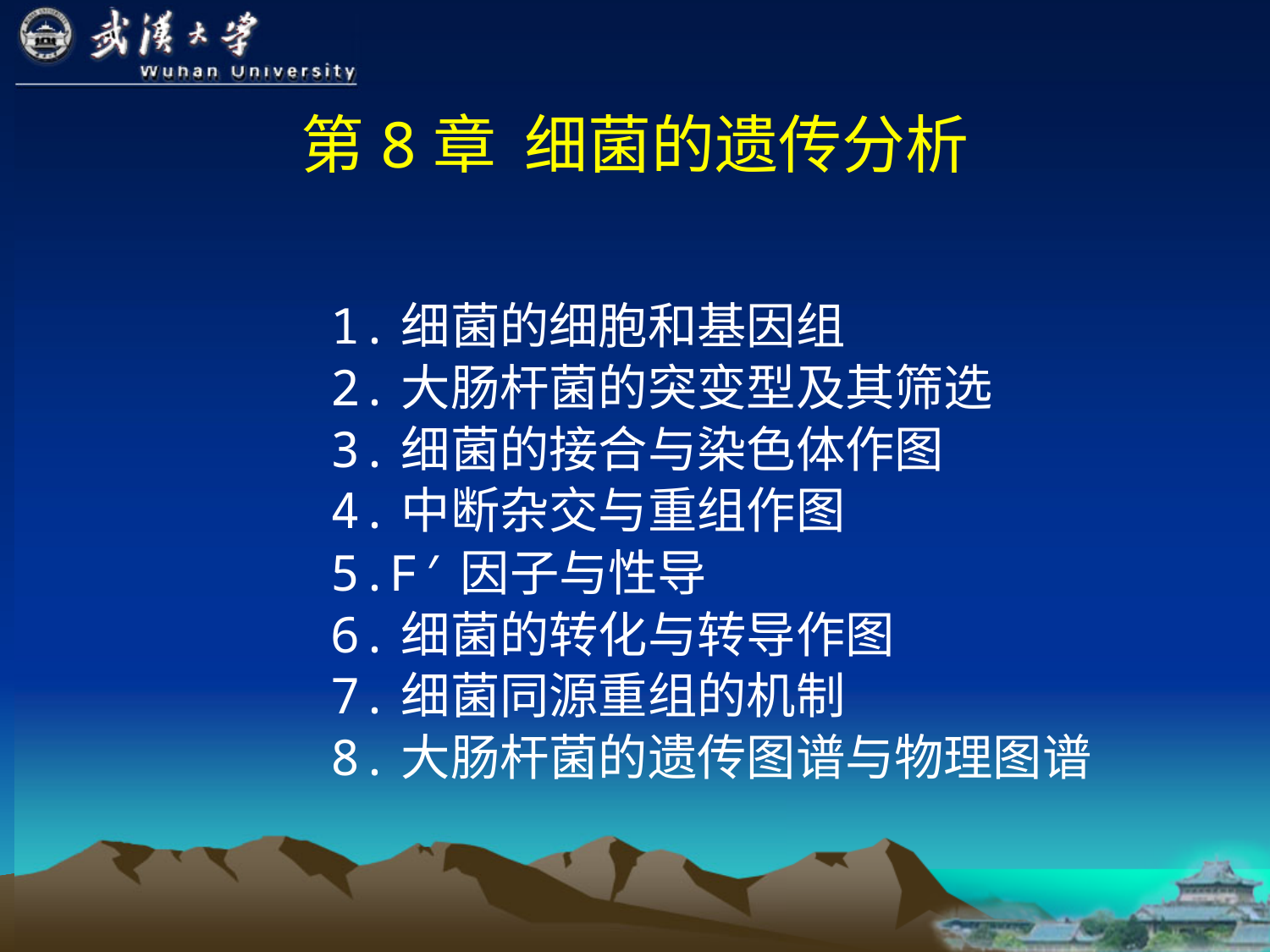

# 第8章  细菌的遗传分析
1.细菌的细胞和基因组
2.大肠杆菌的突变型及其筛选
3.细菌的接合与染色体作图
4.中断杂交与重组作图
5.F′因子与性导
6.细菌的转化与转导作图
7.细菌同源重组的机制
8.大肠杆菌的遗传图谱与物理图谱